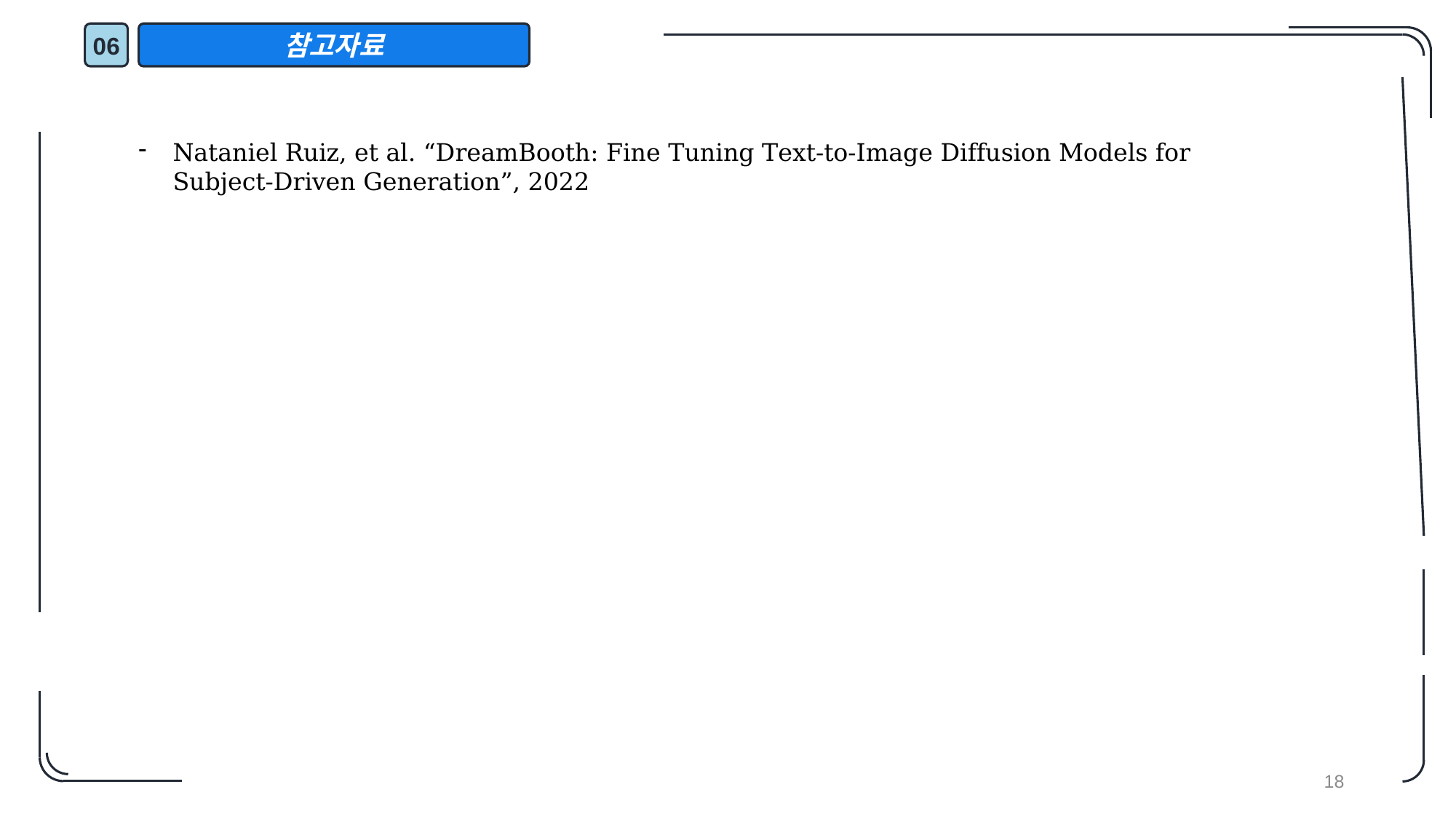

06
참고자료

Nataniel Ruiz, et al. “DreamBooth: Fine Tuning Text-to-Image Diffusion Models for Subject-Driven Generation”, 2022
18